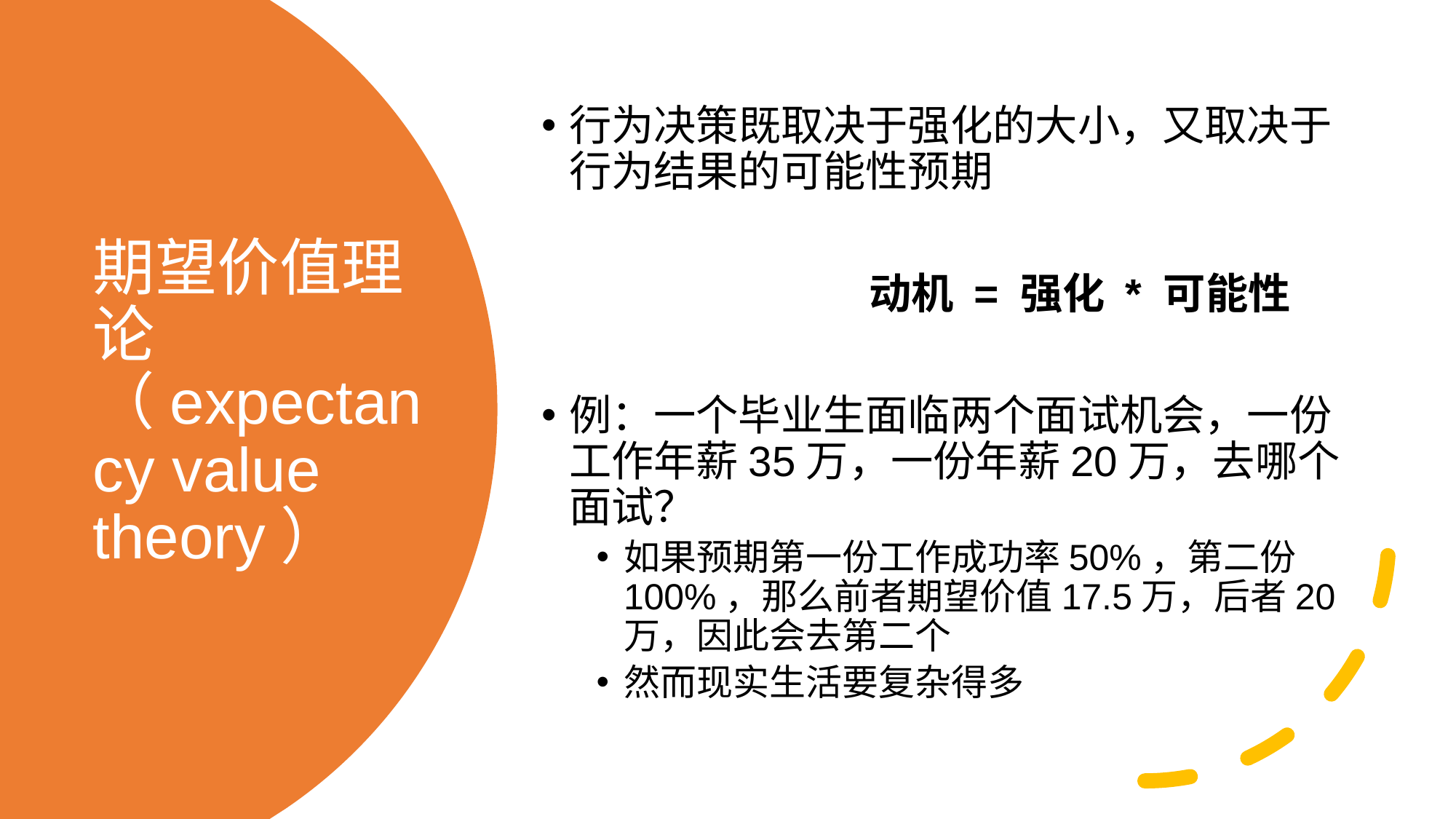

行为决策既取决于强化的大小，又取决于行为结果的可能性预期

			动机 = 强化 * 可能性

例：一个毕业生面临两个面试机会，一份工作年薪35万，一份年薪20万，去哪个面试？
如果预期第一份工作成功率50%，第二份100%，那么前者期望价值17.5万，后者20万，因此会去第二个
然而现实生活要复杂得多
# 期望价值理论（expectancy value theory）

41